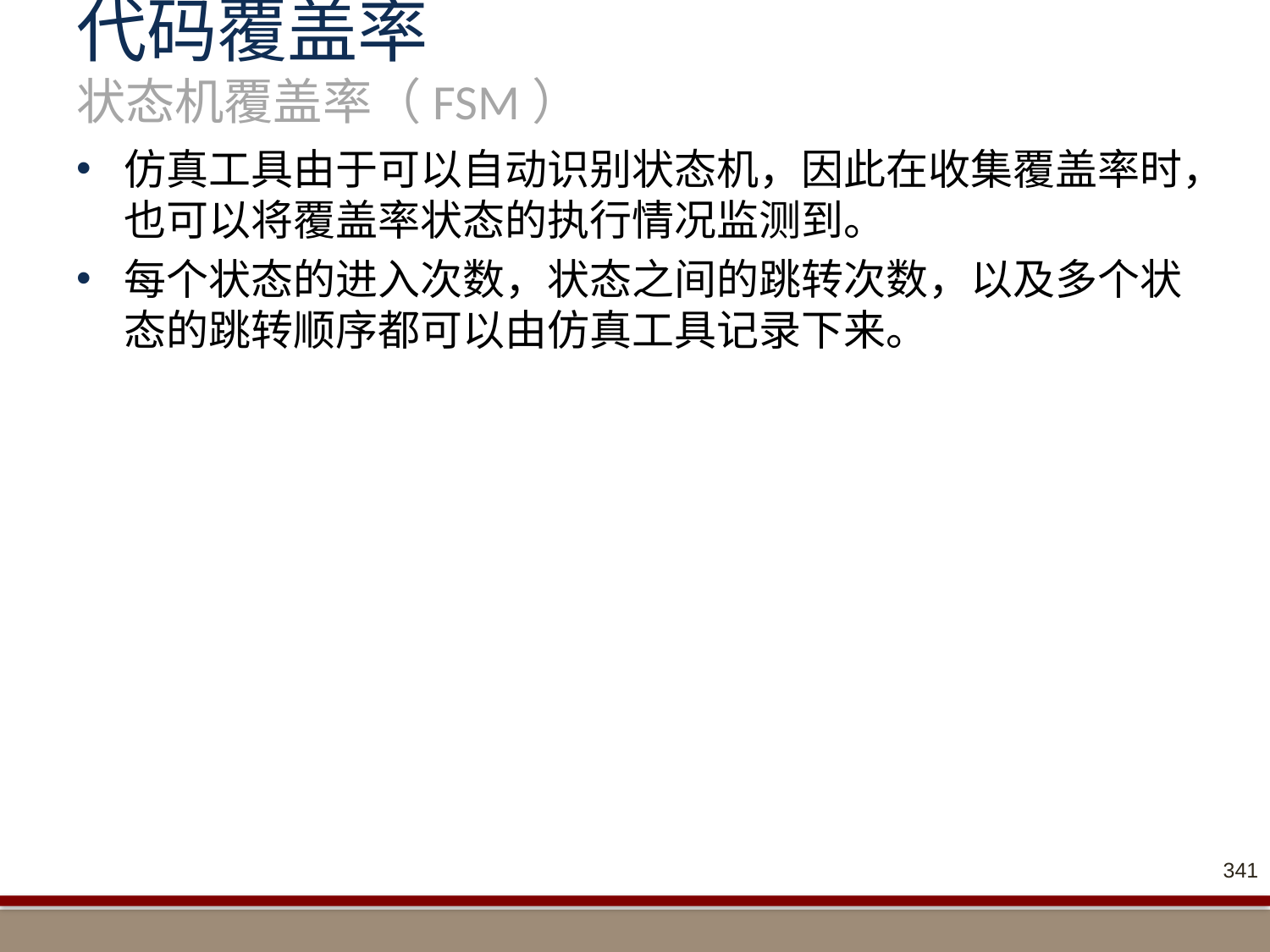

# 代码覆盖率 状态机覆盖率（FSM）
仿真工具由于可以自动识别状态机，因此在收集覆盖率时，也可以将覆盖率状态的执行情况监测到。
每个状态的进入次数，状态之间的跳转次数，以及多个状态的跳转顺序都可以由仿真工具记录下来。

341